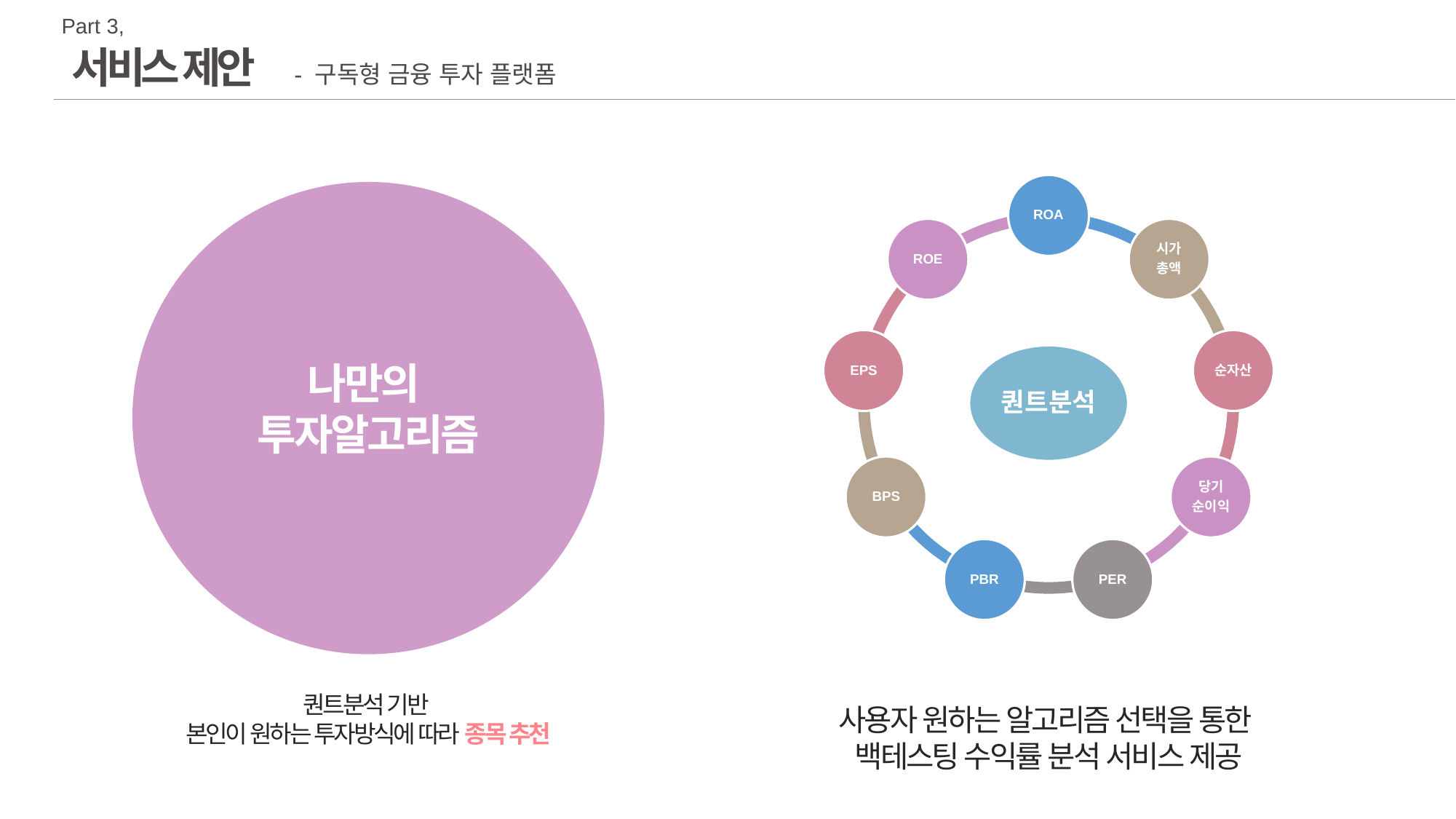

Part 3,
서비스 제안
- 구독형 금융 투자 플랫폼
퀀트분석
ROA
시가
총액
순자산
당기
순이익
PER
PBR
BPS
EPS
ROE

나만의
투자알고리즘
퀀트분석 기반
본인이 원하는 투자방식에 따라 종목 추천
사용자 원하는 알고리즘 선택을 통한
백테스팅 수익률 분석 서비스 제공